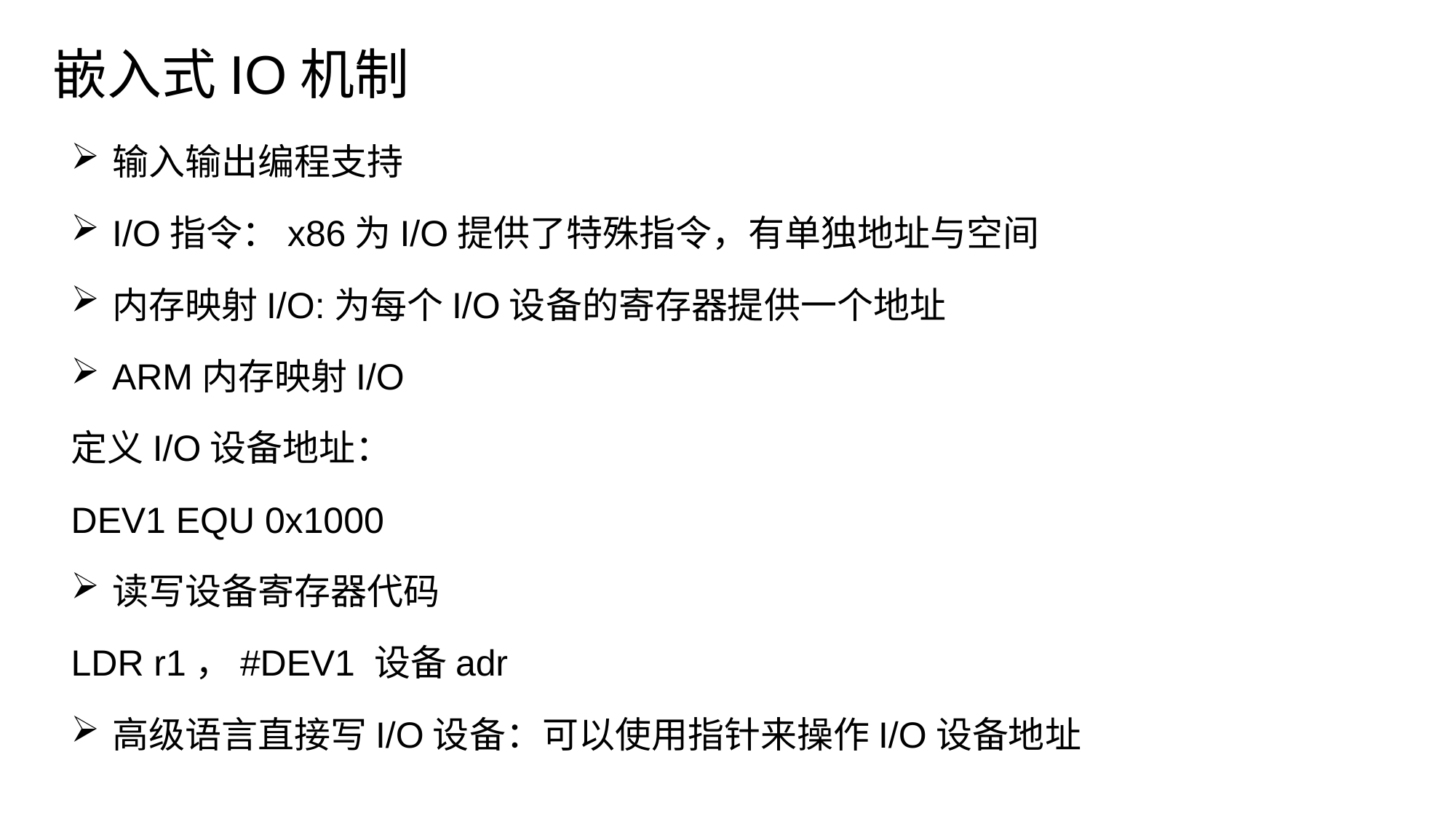

# 嵌入式IO机制
输入输出编程支持
I/O指令：x86为I/O提供了特殊指令，有单独地址与空间
内存映射I/O:为每个I/O设备的寄存器提供一个地址
ARM内存映射I/O
定义I/O设备地址：
DEV1 EQU 0x1000
读写设备寄存器代码
LDR r1，#DEV1 设备adr
高级语言直接写I/O设备：可以使用指针来操作I/O设备地址

59